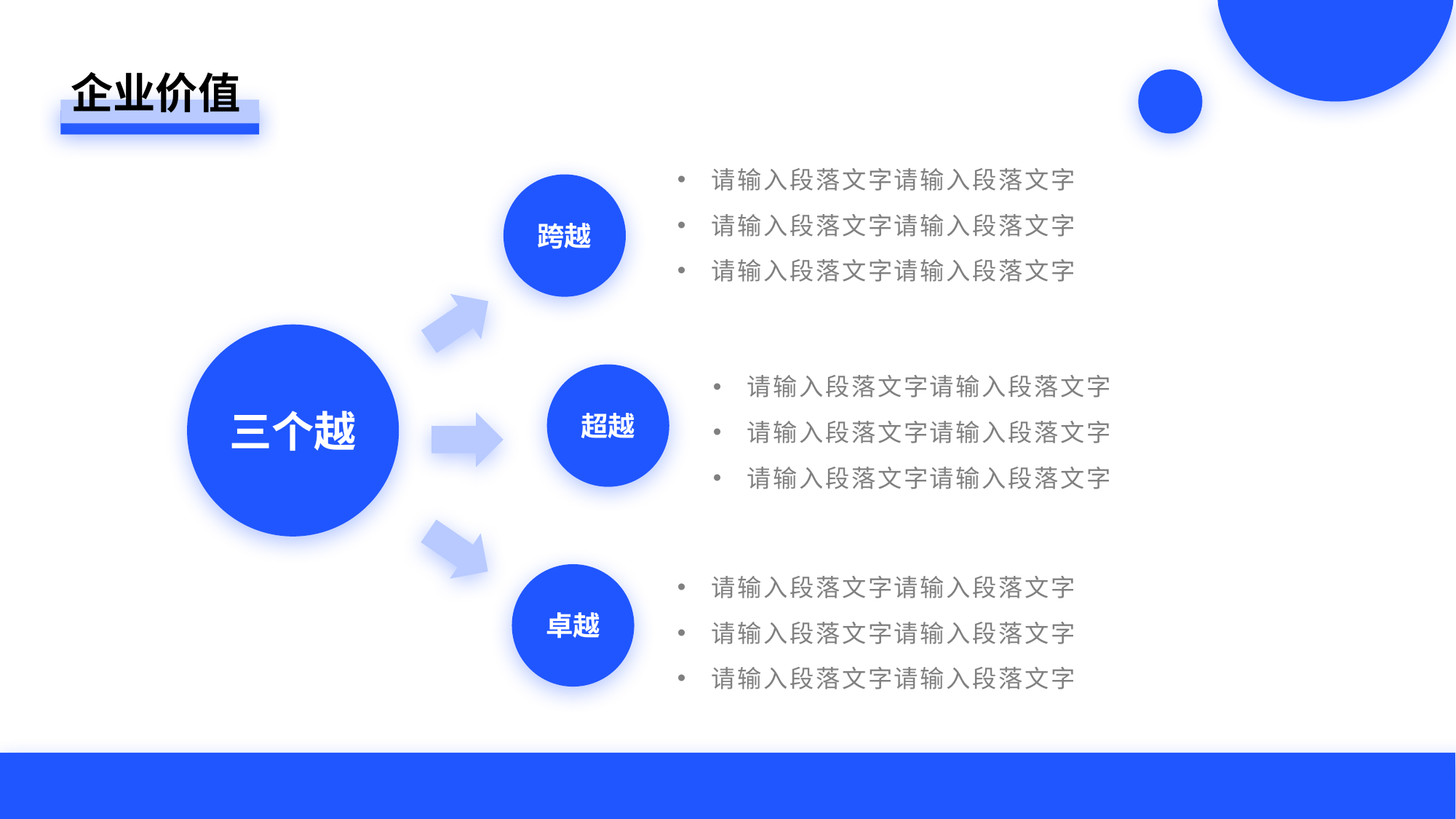

企业价值
请输入段落文字请输入段落文字
跨越
请输入段落文字请输入段落文字
请输入段落文字请输入段落文字

三个越
请输入段落文字请输入段落文字
超越
请输入段落文字请输入段落文字

请输入段落文字请输入段落文字

请输入段落文字请输入段落文字
卓越
请输入段落文字请输入段落文字
请输入段落文字请输入段落文字